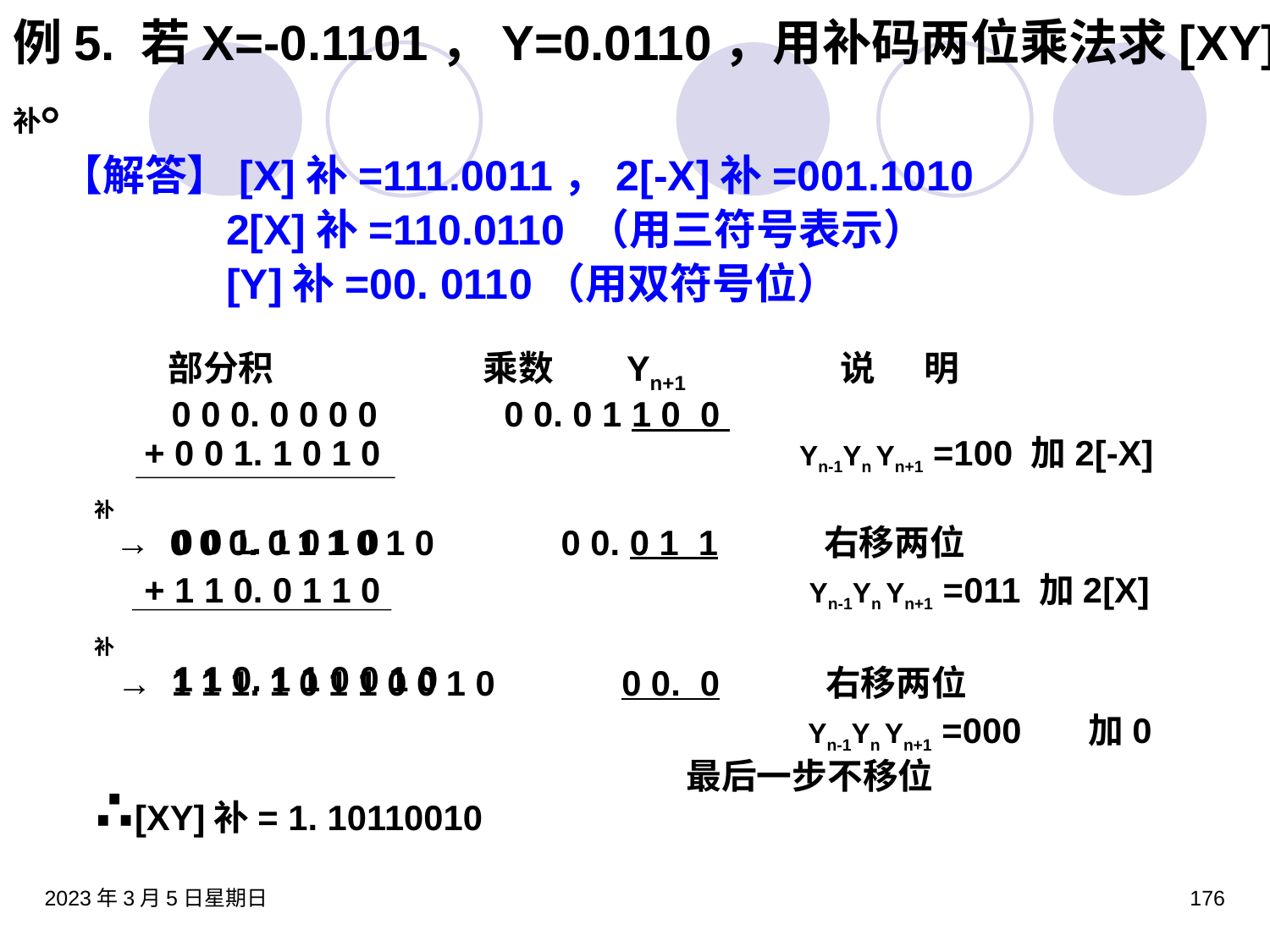

# 例5. 若X=-0.1101，Y=0.0110，用补码两位乘法求[XY]补。
【解答】[X]补=111.0011，2[-X]补=001.1010
              2[X]补=110.0110 （用三符号表示）
              [Y]补=00. 0110（用双符号位）
             部分积                          乘数        Yn+1               说      明
            0 0 0. 0 0 0 0             0 0. 0 1 1 0  0
         + 0 0 1. 1 0 1 0                                           Yn-1Yn Yn+1 =100 加2[-X]补
            0 0 1. 1 0 1 0

      →  0 0 0. 0 1 1 0 1 0             0 0. 0 1  1          右移两位
         + 1 1 0. 0 1 1 0                                            Yn-1Yn Yn+1 =011 加2[X]补
            1 1 0. 1 1 0 0 1 0

      →  1 1 1. 1 0 1 1 0 0 1 0             0 0.  0          右移两位
                                                                             Yn-1Yn Yn+1 =000      加0
                                                                             最后一步不移位
∴[XY]补= 1. 10110010
2023年3月5日星期日
176